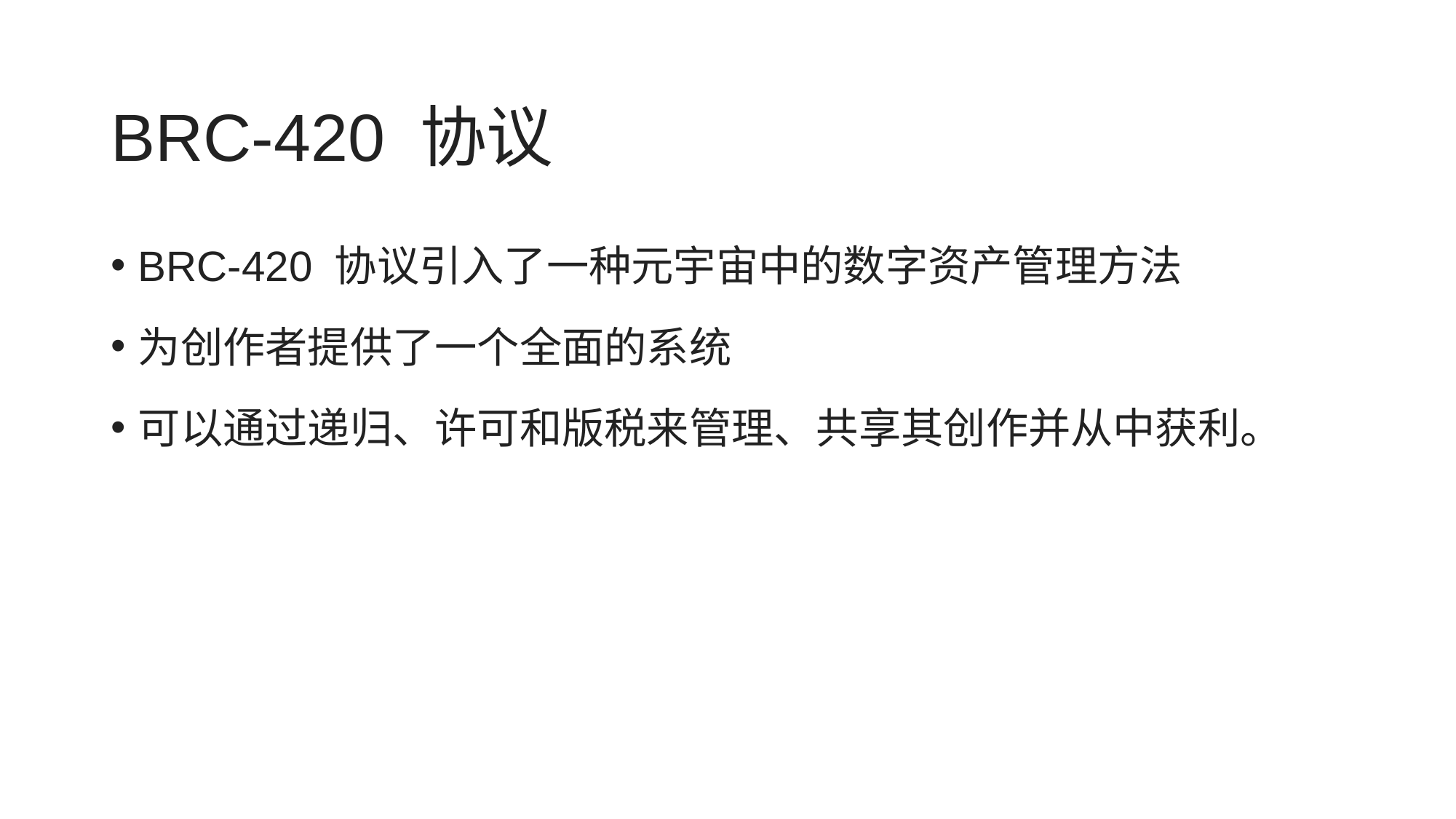

# BRC-4​​20 协议
BRC-4​​20 协议引入了一种元宇宙中的数字资产管理方法
为创作者提供了一个全面的系统
可以通过递归、许可和版税来管理、共享其创作并从中获利。